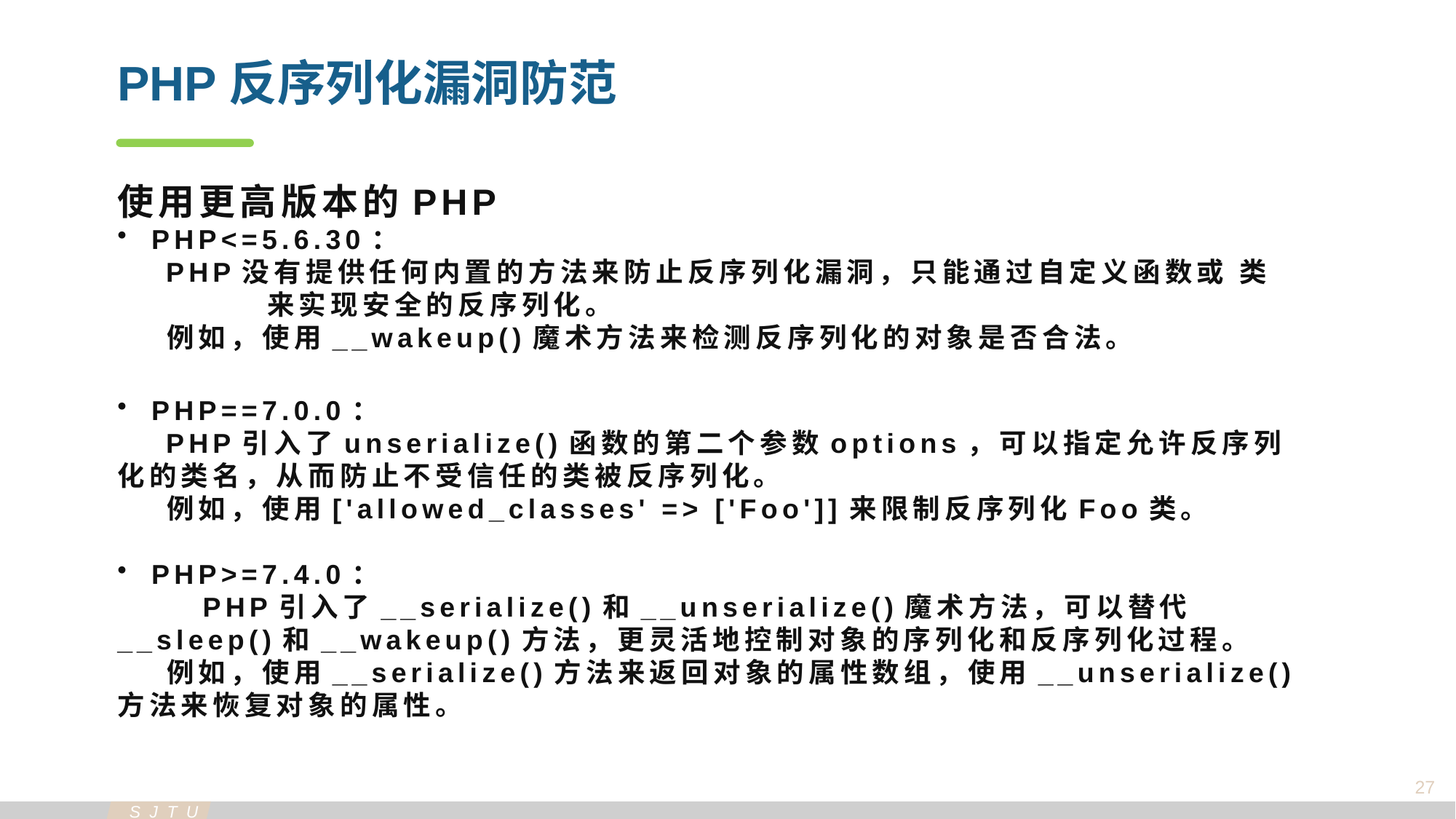

PHP反序列化漏洞防范
使用更高版本的PHP
PHP<=5.6.30：
    PHP没有提供任何内置的方法来防止反序列化漏洞，只能通过自定义函数或 类                 来实现安全的反序列化。
    例如，使用__wakeup()魔术方法来检测反序列化的对象是否合法。

PHP==7.0.0：
    PHP引入了unserialize()函数的第二个参数options，可以指定允许反序列化的类名，从而防止不受信任的类被反序列化。
    例如，使用['allowed_classes' => ['Foo']]来限制反序列化Foo类。

PHP>=7.4.0：
       PHP引入了__serialize()和__unserialize()魔术方法，可以替代__sleep()和__wakeup()方法，更灵活地控制对象的序列化和反序列化过程。
    例如，使用__serialize()方法来返回对象的属性数组，使用__unserialize()方法来恢复对象的属性。
27